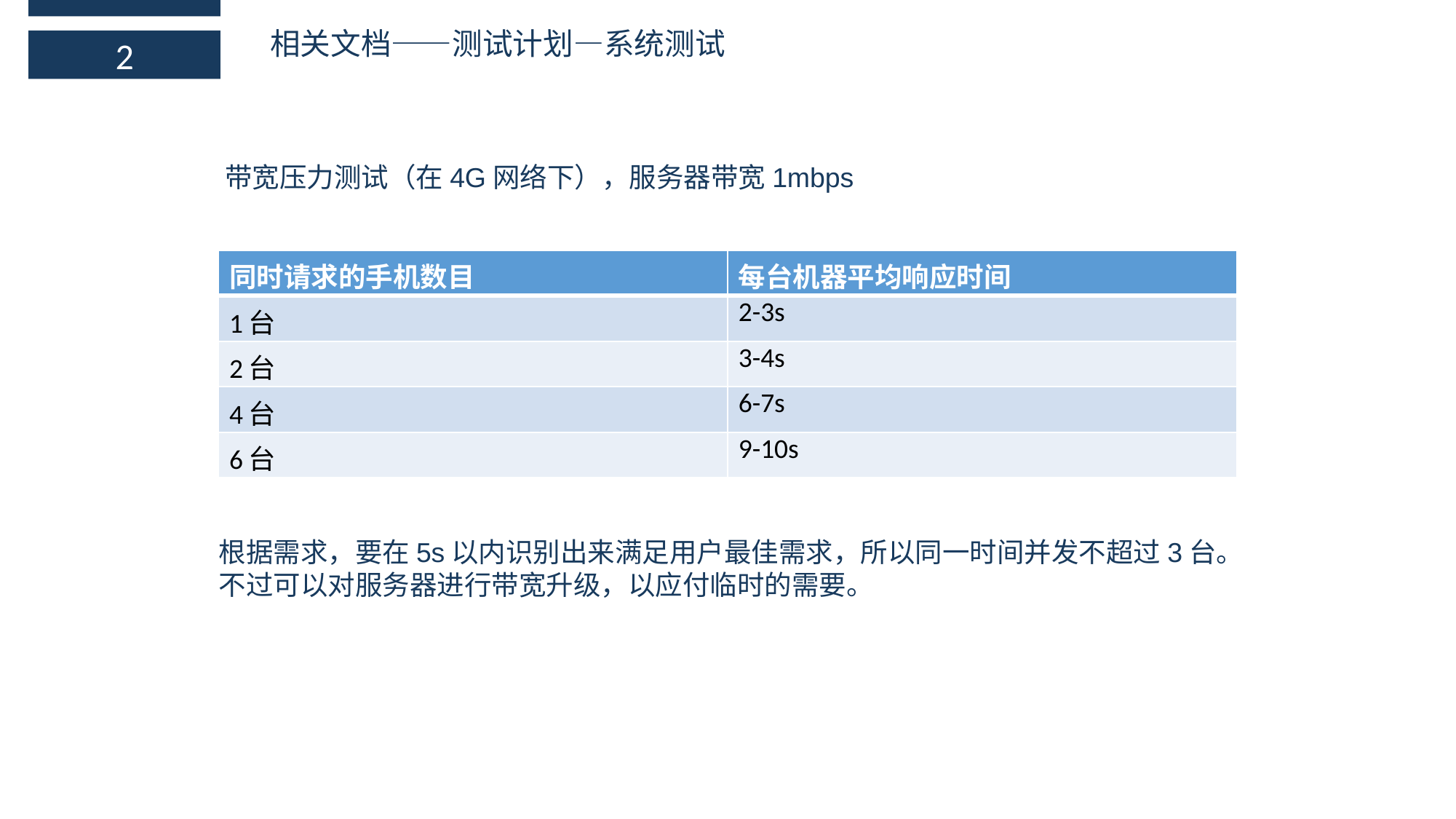

相关文档——测试计划—系统测试
2
带宽压力测试（在4G网络下），服务器带宽1mbps
| 同时请求的手机数目 | 每台机器平均响应时间 |
| --- | --- |
| 1台 | 2-3s |
| 2台 | 3-4s |
| 4台 | 6-7s |
| 6台 | 9-10s |
根据需求，要在5s以内识别出来满足用户最佳需求，所以同一时间并发不超过3台。
不过可以对服务器进行带宽升级，以应付临时的需要。